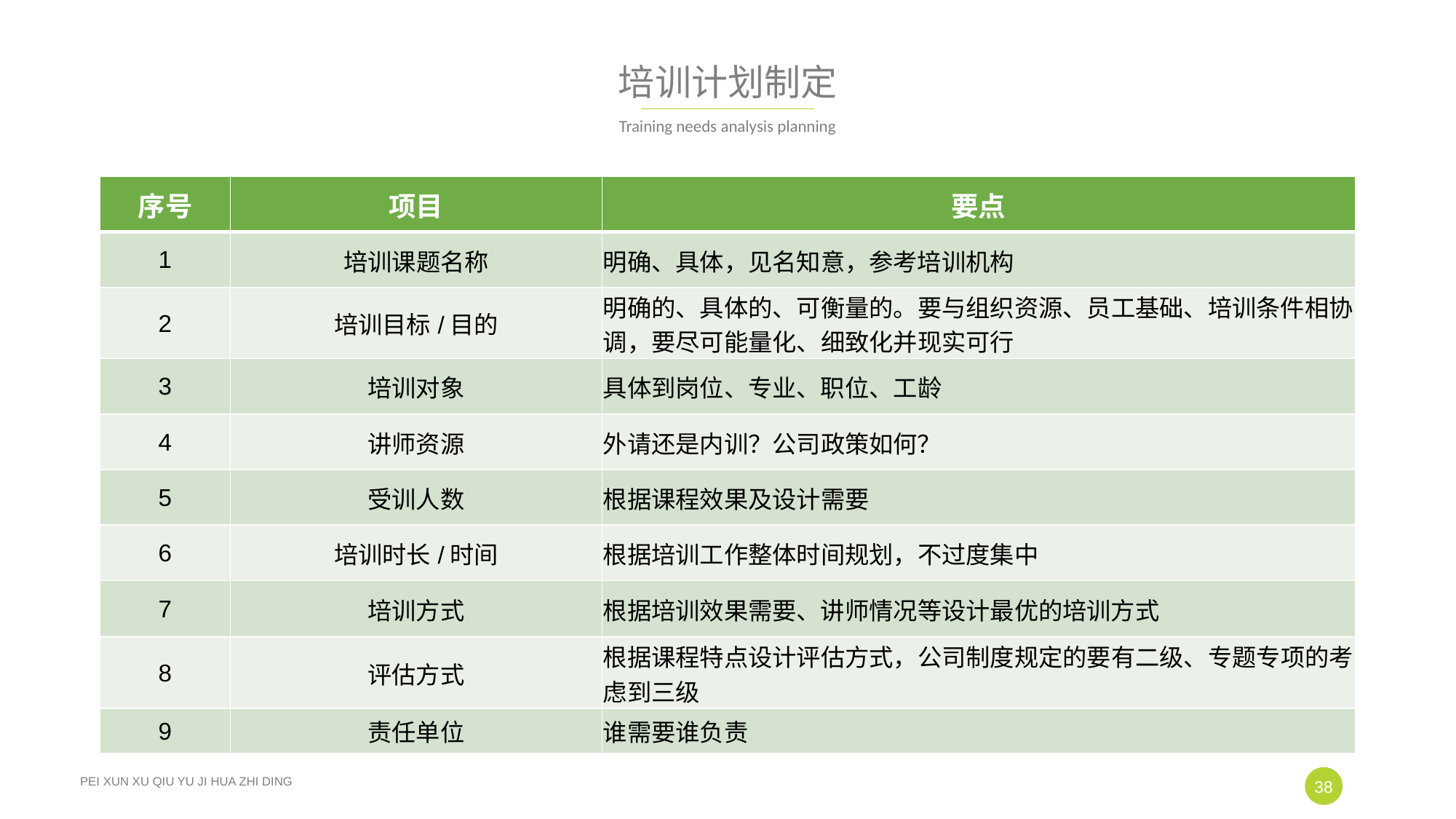

# 培训计划制定
Training needs analysis planning
| 序号 | 项目 | 要点 |
| --- | --- | --- |
| 1 | 培训课题名称 | 明确、具体，见名知意，参考培训机构 |
| 2 | 培训目标/目的 | 明确的、具体的、可衡量的。要与组织资源、员工基础、培训条件相协调，要尽可能量化、细致化并现实可行 |
| 3 | 培训对象 | 具体到岗位、专业、职位、工龄 |
| 4 | 讲师资源 | 外请还是内训？公司政策如何？ |
| 5 | 受训人数 | 根据课程效果及设计需要 |
| 6 | 培训时长/时间 | 根据培训工作整体时间规划，不过度集中 |
| 7 | 培训方式 | 根据培训效果需要、讲师情况等设计最优的培训方式 |
| 8 | 评估方式 | 根据课程特点设计评估方式，公司制度规定的要有二级、专题专项的考虑到三级 |
| 9 | 责任单位 | 谁需要谁负责 |